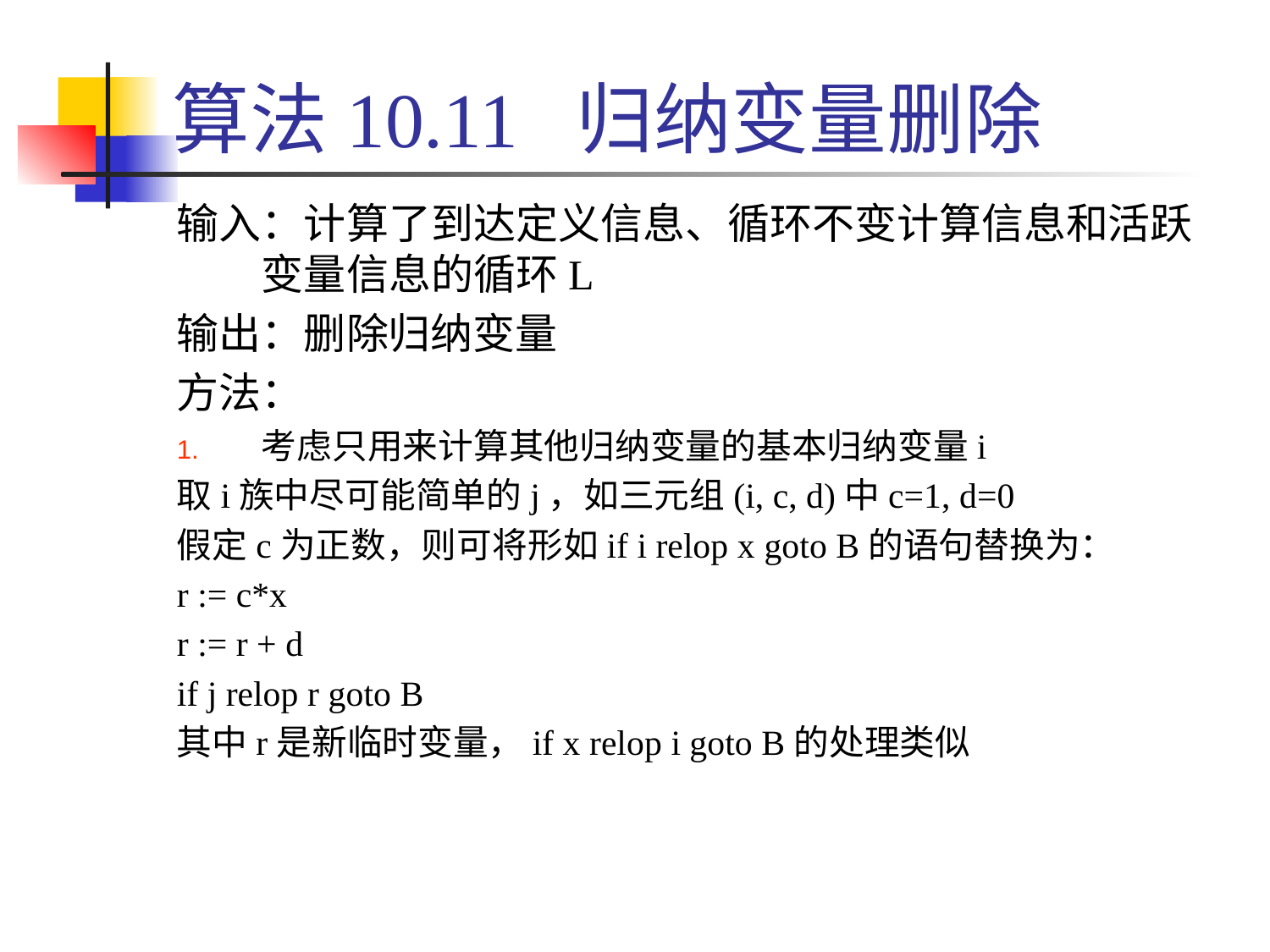

# 算法10.11  归纳变量删除
输入：计算了到达定义信息、循环不变计算信息和活跃变量信息的循环L
输出：删除归纳变量
方法：
考虑只用来计算其他归纳变量的基本归纳变量i
取i族中尽可能简单的j，如三元组(i, c, d)中c=1, d=0
假定c为正数，则可将形如if i relop x goto B的语句替换为：
r := c*x
r := r + d
if j relop r goto B
其中r是新临时变量，if x relop i goto B的处理类似